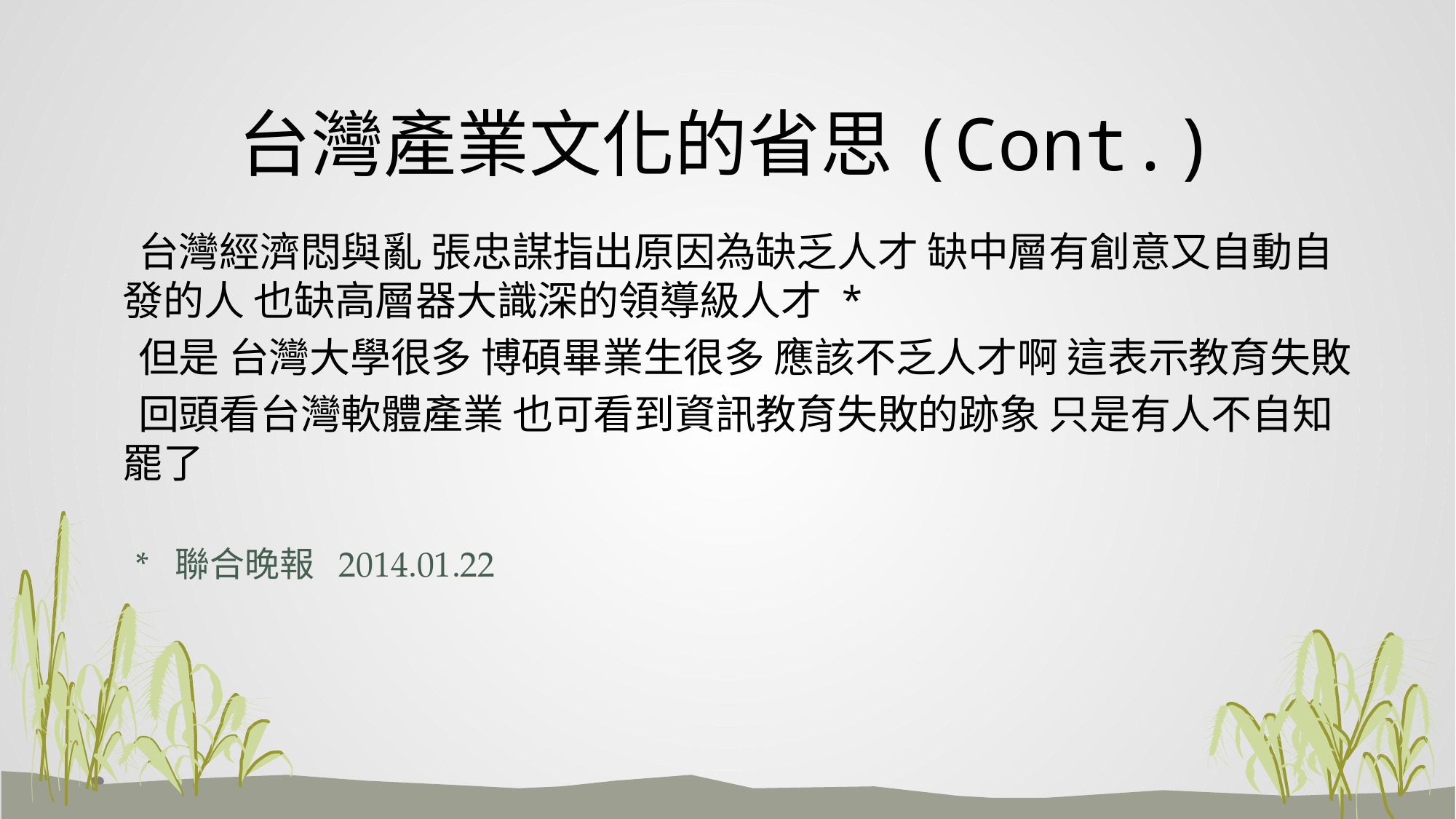

# 台灣產業文化的省思(Cont.)
     台灣經濟悶與亂 張忠謀指出原因為缺乏人才 缺中層有創意又自動自發的人 也缺高層器大識深的領導級人才 *
     但是 台灣大學很多 博碩畢業生很多 應該不乏人才啊 這表示教育失敗
     回頭看台灣軟體產業 也可看到資訊教育失敗的跡象 只是有人不自知罷了

      *  聯合晚報  2014.01.22